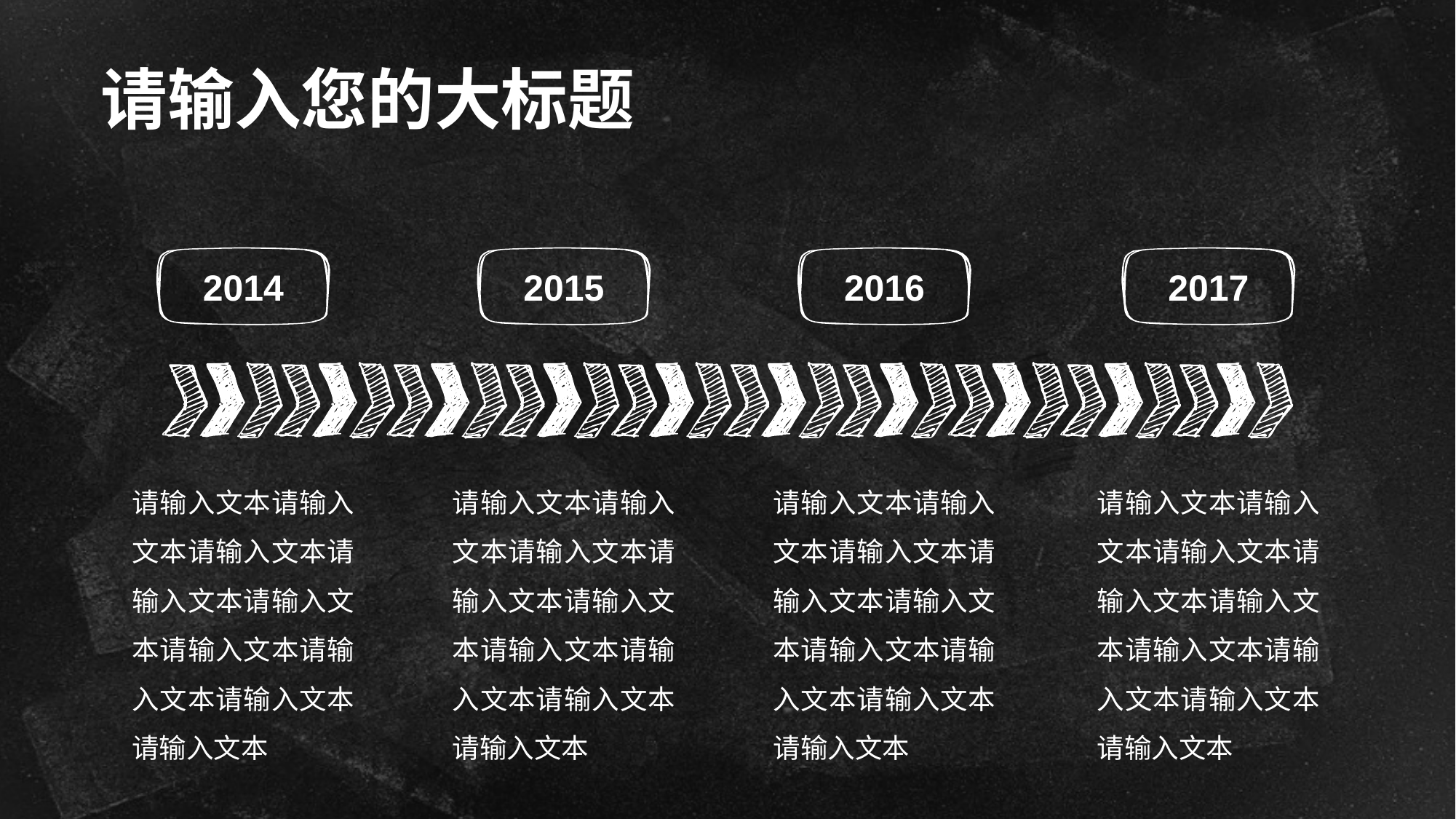

# 请输入您的大标题
2014
2015
2016
2017

请输入文本请输入文本请输入文本请输入文本请输入文本请输入文本请输入文本请输入文本请输入文本
请输入文本请输入文本请输入文本请输入文本请输入文本请输入文本请输入文本请输入文本请输入文本
请输入文本请输入文本请输入文本请输入文本请输入文本请输入文本请输入文本请输入文本请输入文本
请输入文本请输入文本请输入文本请输入文本请输入文本请输入文本请输入文本请输入文本请输入文本